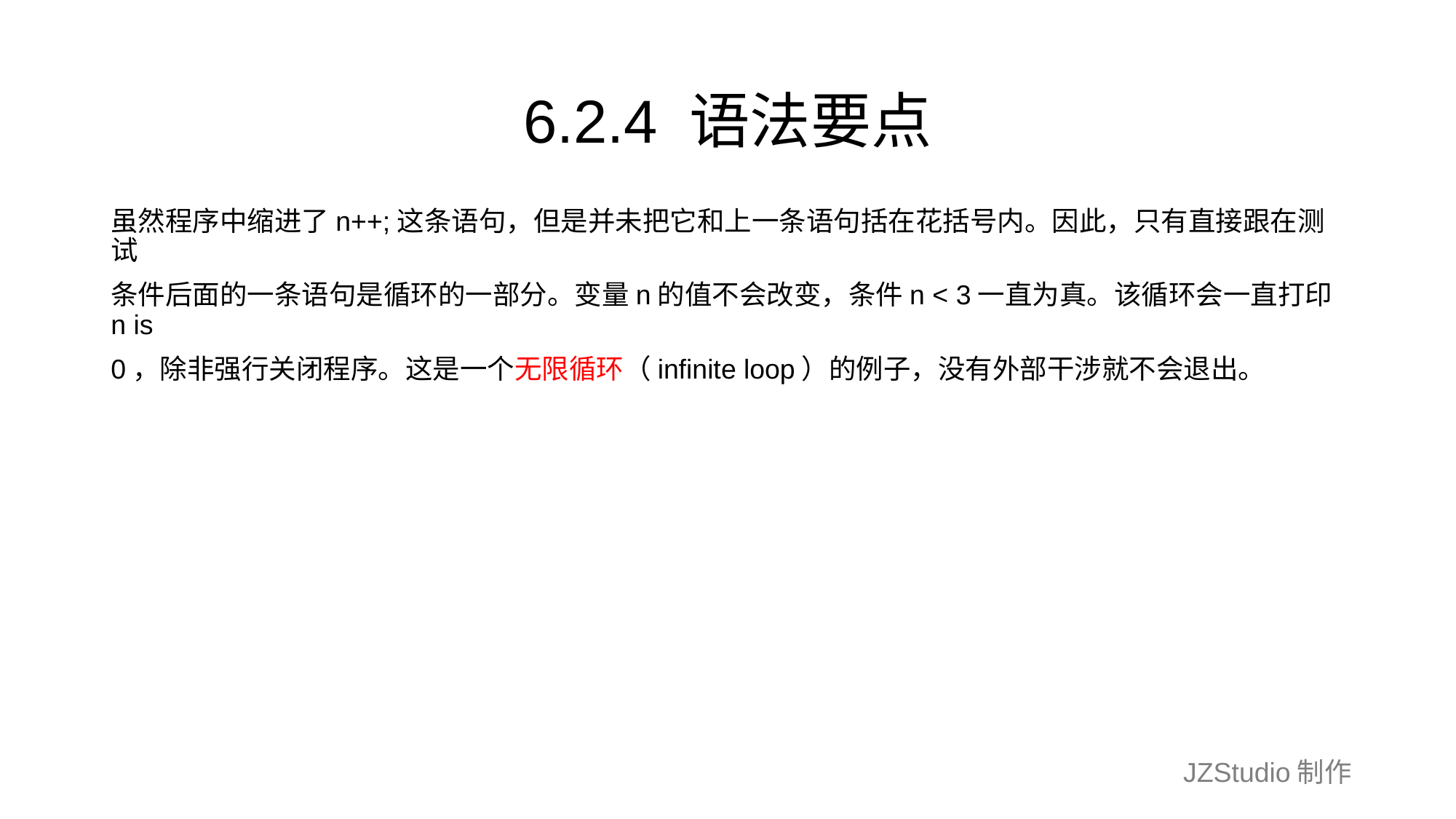

# 6.2.4 语法要点
虽然程序中缩进了n++;这条语句，但是并未把它和上一条语句括在花括号内。因此，只有直接跟在测试
条件后面的一条语句是循环的一部分。变量n的值不会改变，条件n < 3一直为真。该循环会一直打印n is
0，除非强行关闭程序。这是一个无限循环（infinite loop）的例子，没有外部干涉就不会退出。